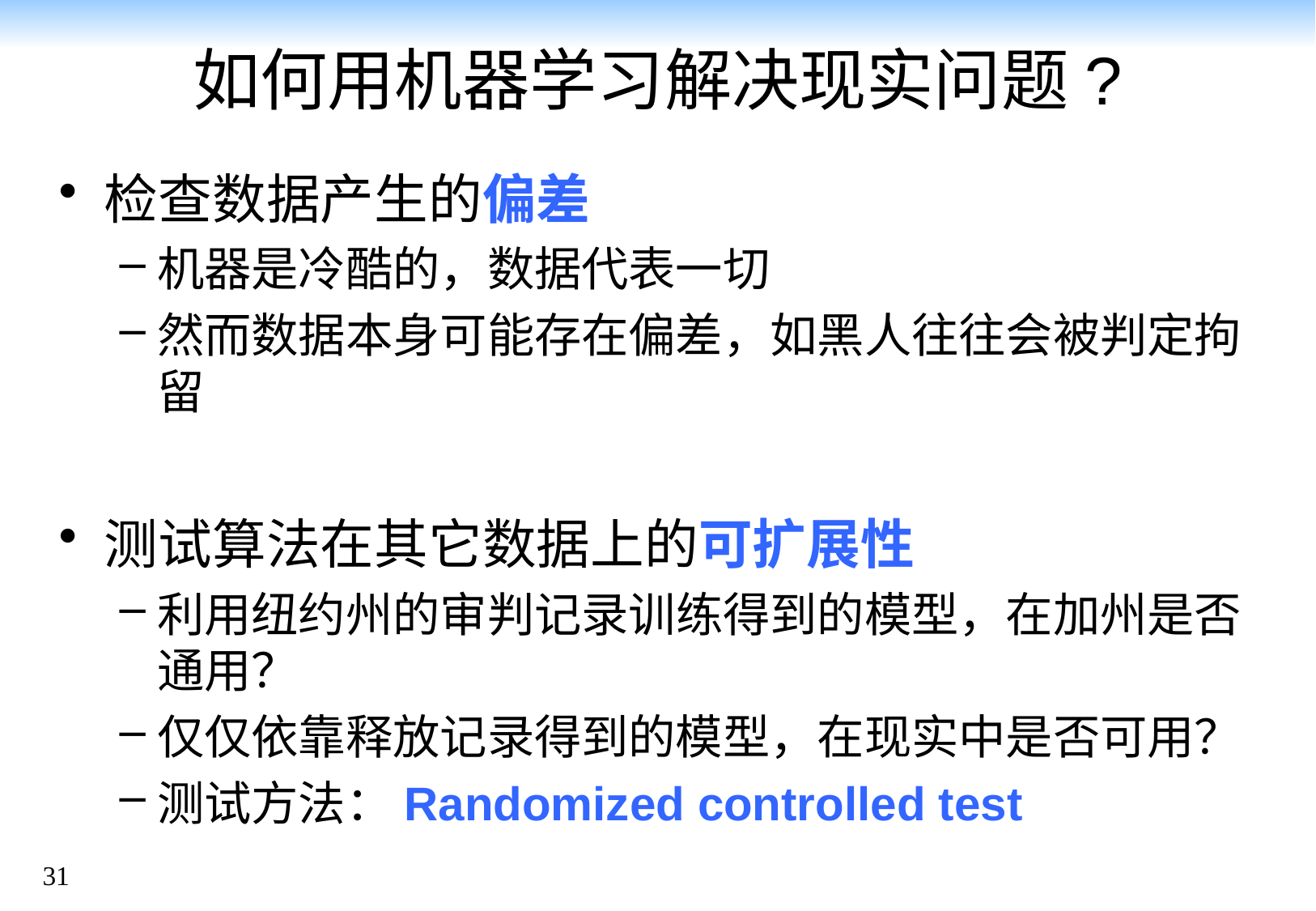

# 如何用机器学习解决现实问题?
检查数据产生的偏差
机器是冷酷的，数据代表一切
然而数据本身可能存在偏差，如黑人往往会被判定拘留

测试算法在其它数据上的可扩展性
利用纽约州的审判记录训练得到的模型，在加州是否通用？
仅仅依靠释放记录得到的模型，在现实中是否可用？
测试方法：Randomized controlled test